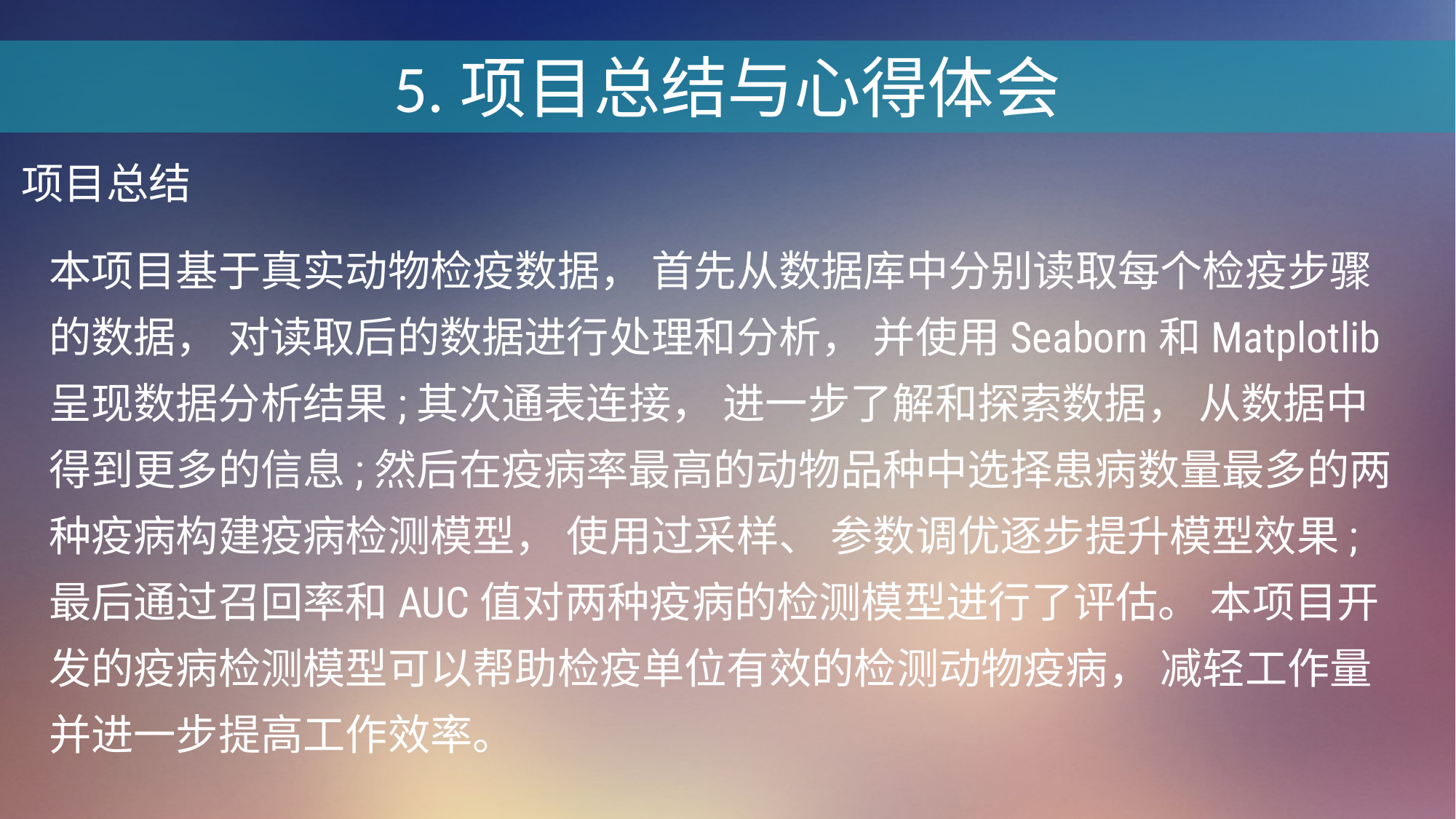

5.项目总结与心得体会

项目总结

本项目基于真实动物检疫数据， 首先从数据库中分别读取每个检疫步骤的数据， 对读取后的数据进行处理和分析， 并使用Seaborn和Matplotlib呈现数据分析结果;其次通表连接， 进一步了解和探索数据， 从数据中得到更多的信息;然后在疫病率最高的动物品种中选择患病数量最多的两种疫病构建疫病检测模型， 使用过采样、 参数调优逐步提升模型效果;最后通过召回率和AUC值对两种疫病的检测模型进行了评估。 本项目开发的疫病检测模型可以帮助检疫单位有效的检测动物疫病， 减轻工作量并进一步提高工作效率。